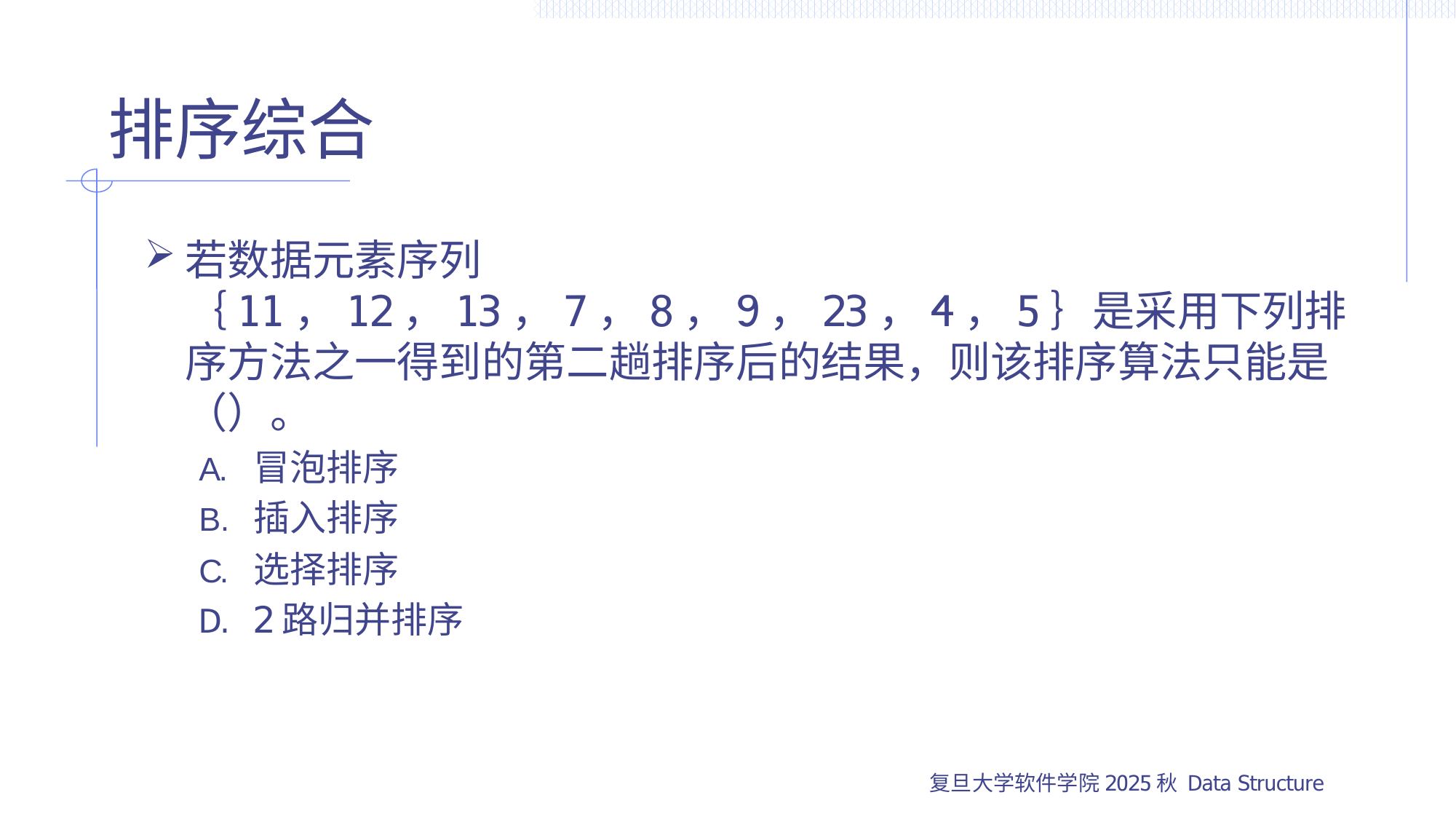

# 排序综合
若数据元素序列｛11，12，13，7，8，9，23，4，5｝是采用下列排序方法之一得到的第二趟排序后的结果，则该排序算法只能是（）。
冒泡排序
插入排序
选择排序
2路归并排序